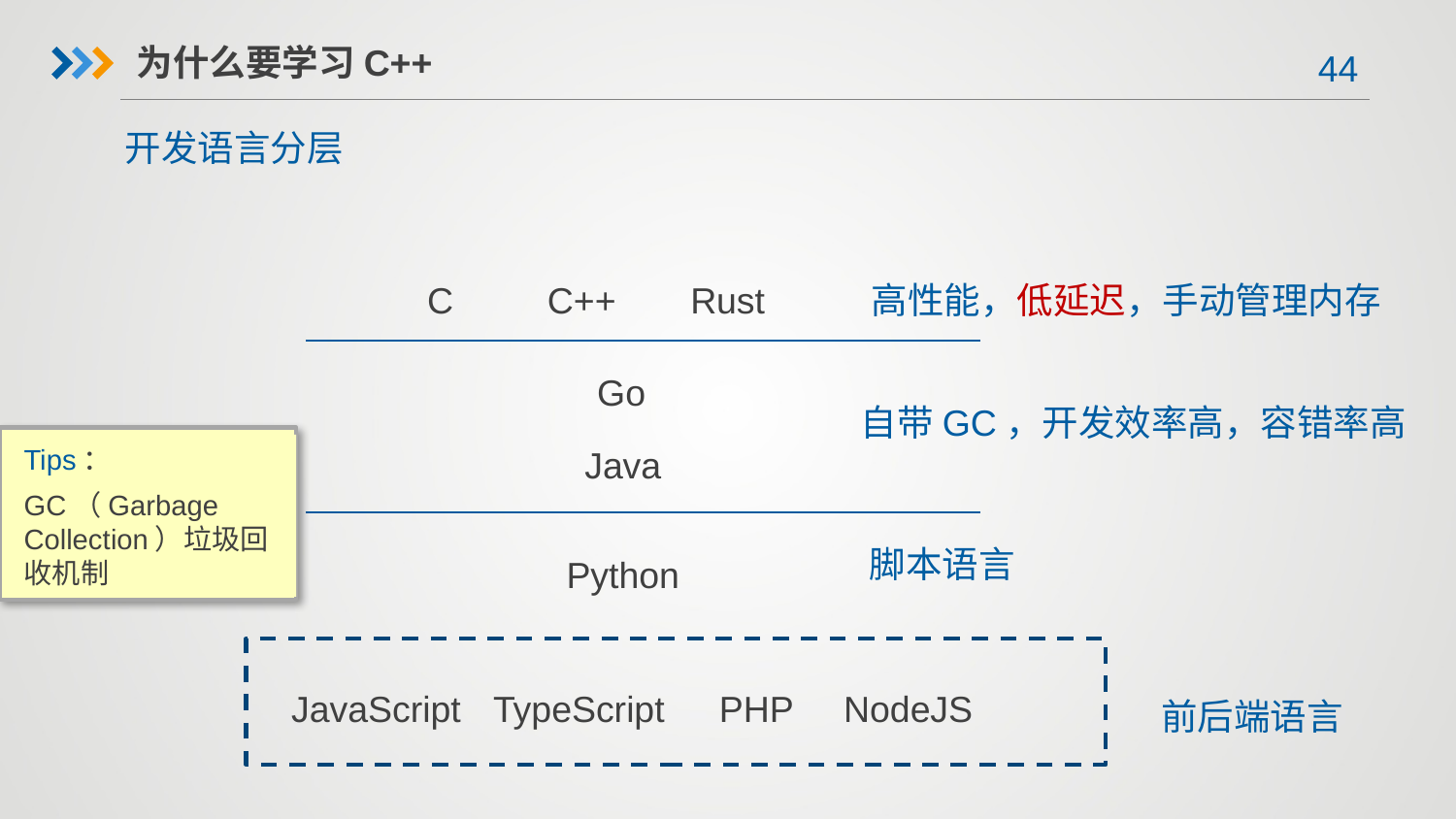

为什么要学习C++
开发语言分层
C
C++
Rust
高性能，低延迟，手动管理内存
Go
自带GC，开发效率高，容错率高
Java

Tips：
GC（Garbage Collection）垃圾回收机制
脚本语言
Python

JavaScript
TypeScript
PHP
NodeJS
前后端语言